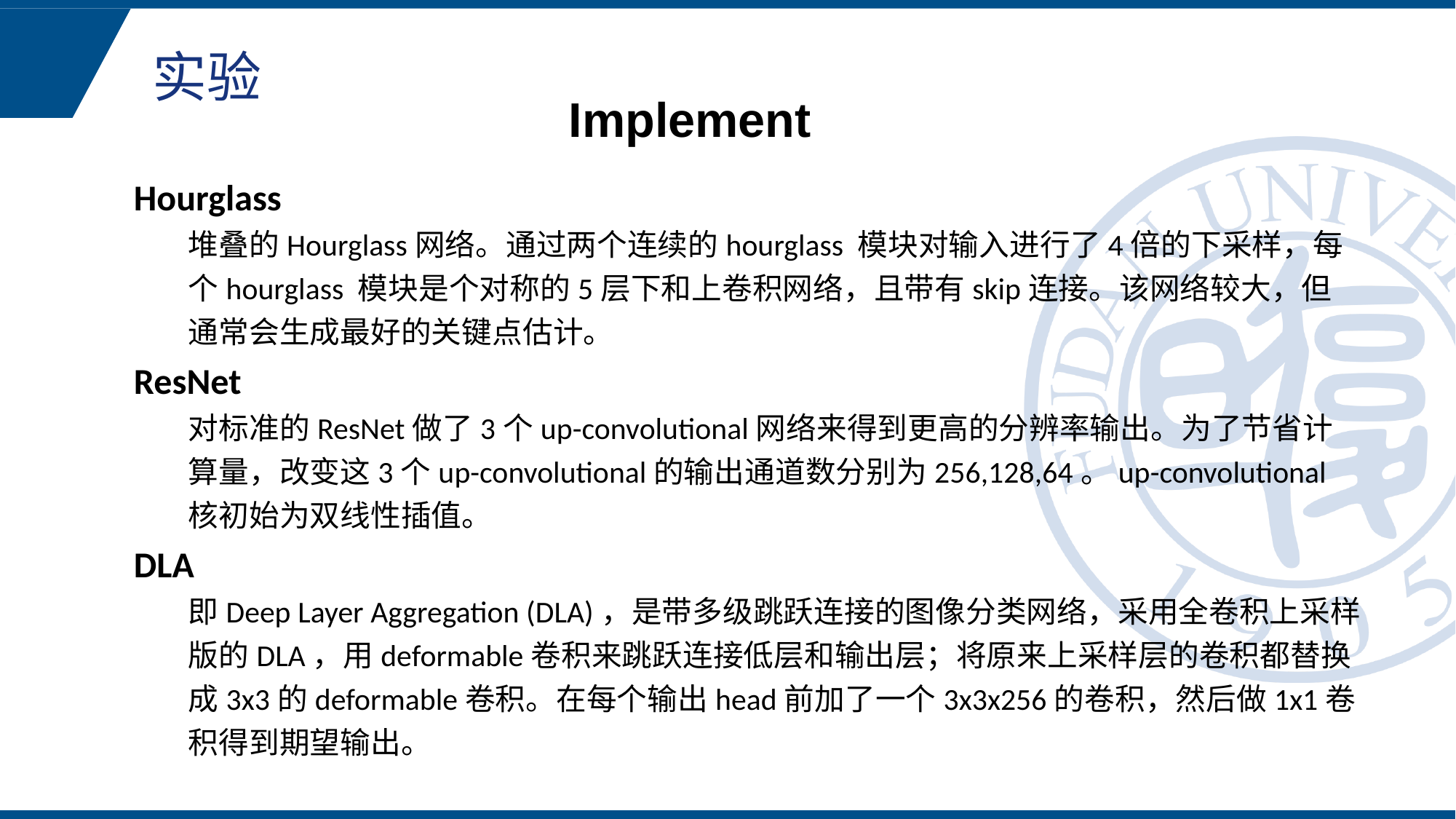

实验
Implement
Hourglass
堆叠的Hourglass网络。通过两个连续的hourglass 模块对输入进行了4倍的下采样，每个hourglass 模块是个对称的5层下和上卷积网络，且带有skip连接。该网络较大，但通常会生成最好的关键点估计。
ResNet
对标准的ResNet做了3个up-convolutional网络来得到更高的分辨率输出。为了节省计算量，改变这3个up-convolutional的输出通道数分别为256,128,64。up-convolutional核初始为双线性插值。
DLA
即Deep Layer Aggregation (DLA)，是带多级跳跃连接的图像分类网络，采用全卷积上采样版的DLA，用deformable卷积来跳跃连接低层和输出层；将原来上采样层的卷积都替换成3x3的deformable卷积。在每个输出head前加了一个3x3x256的卷积，然后做1x1卷积得到期望输出。